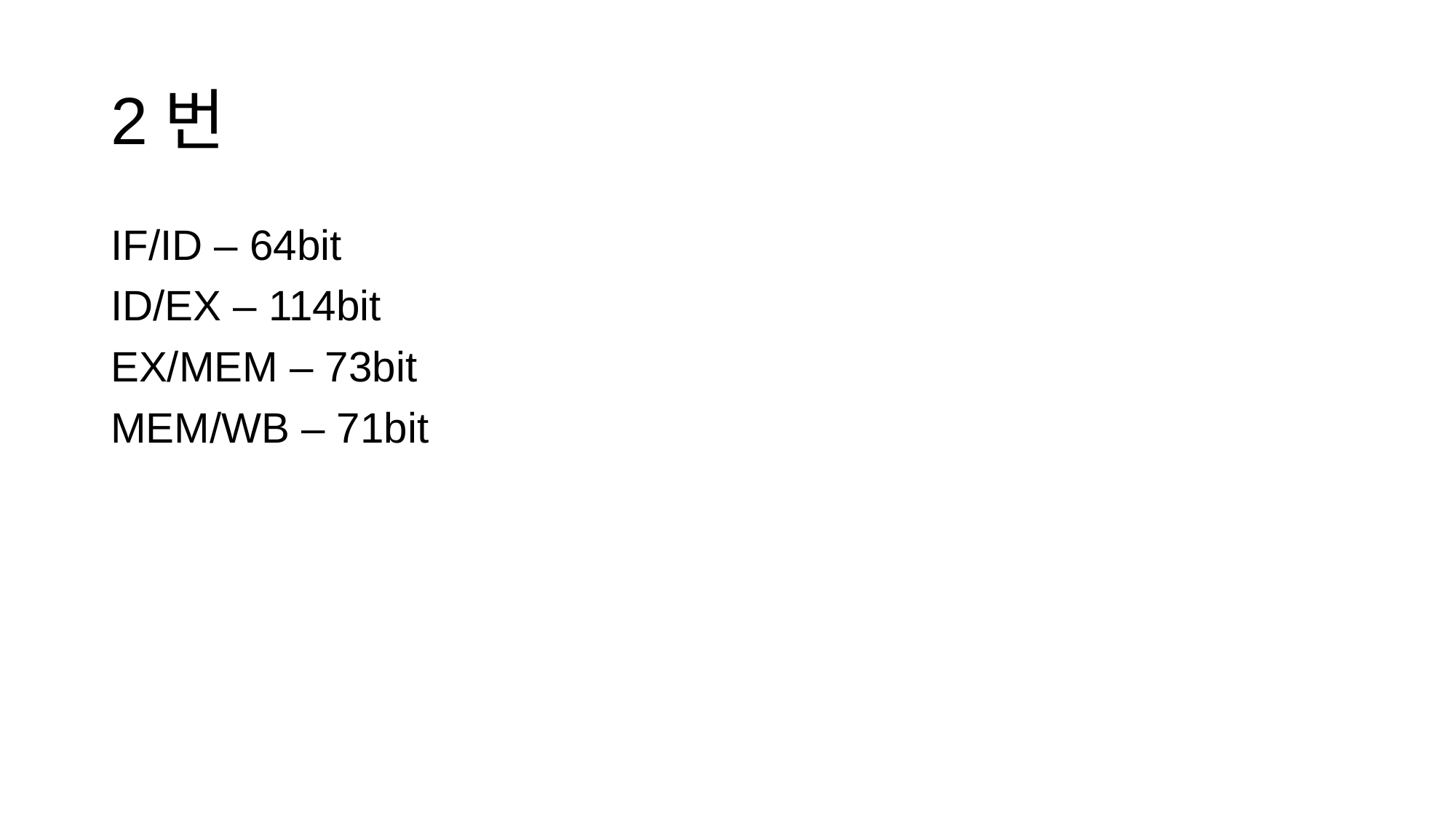

# 2번
IF/ID – 64bit
ID/EX – 114bit
EX/MEM – 73bit
MEM/WB – 71bit